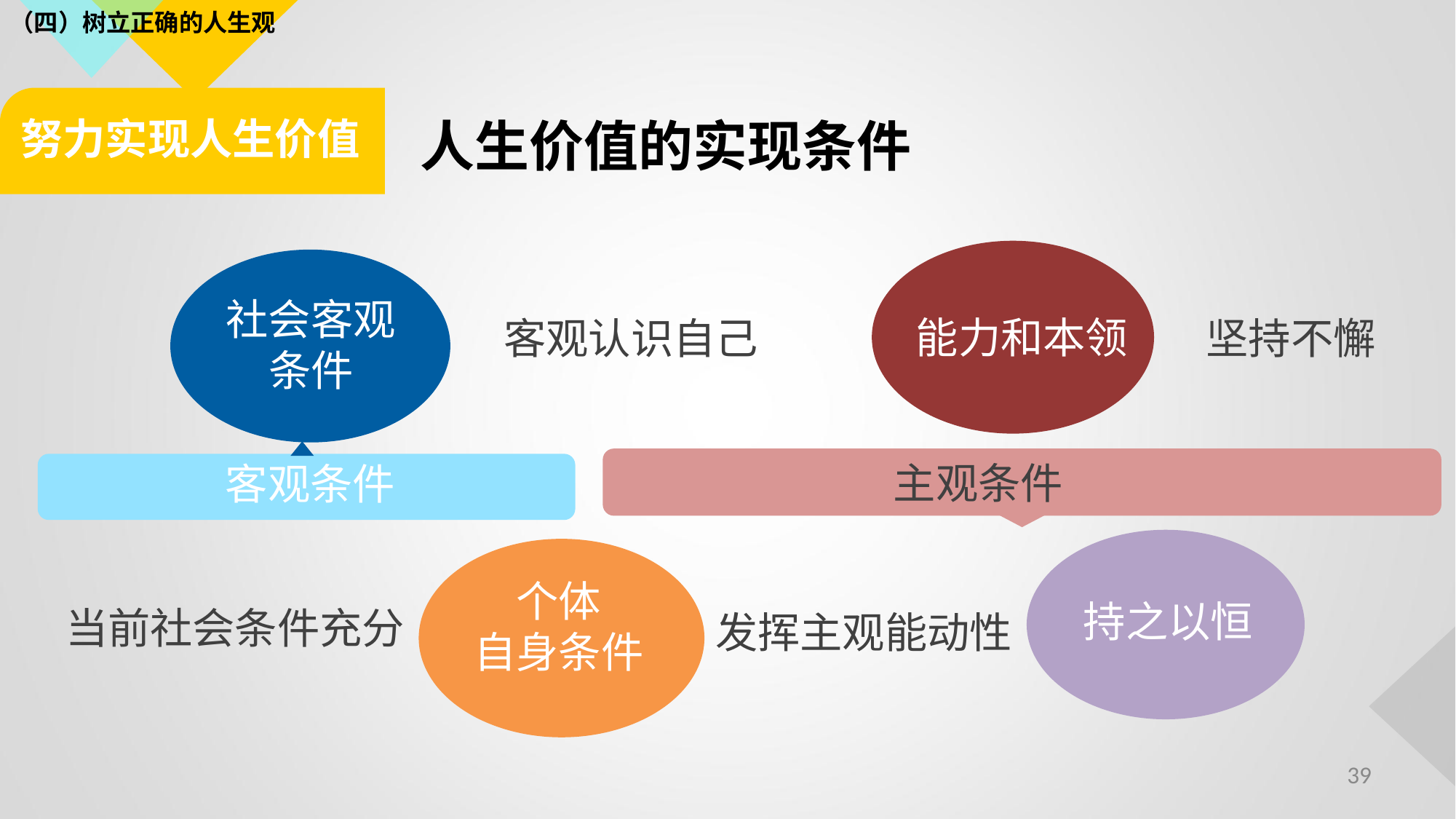

（四）树立正确的人生观
努力实现人生价值
人生价值的实现条件

社会客观
条件
能力和本领
客观认识自己
坚持不懈

主观条件
客观条件

持之以恒

个体
自身条件
当前社会条件充分
发挥主观能动性

39